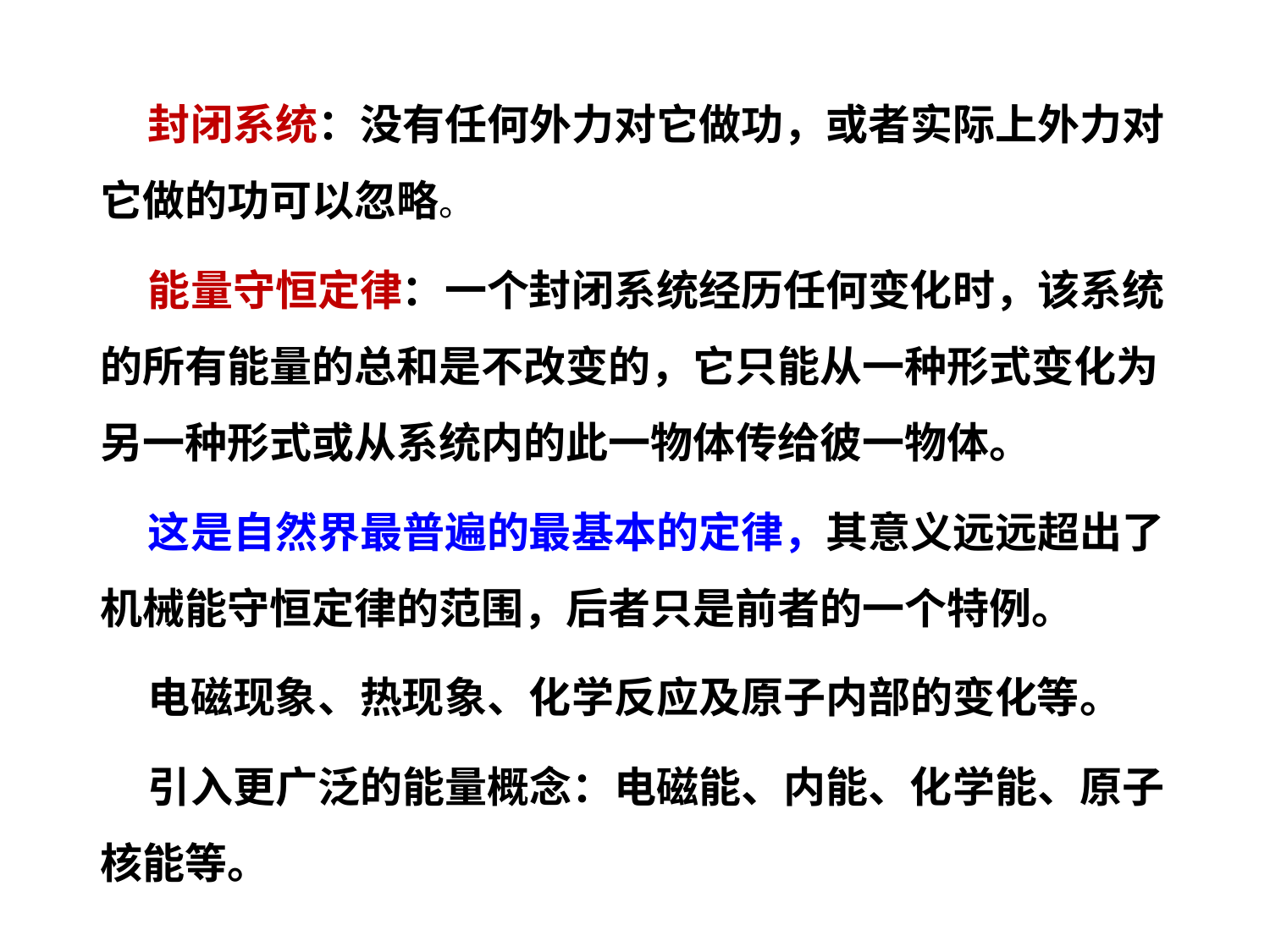

封闭系统：没有任何外力对它做功，或者实际上外力对它做的功可以忽略。
    能量守恒定律：一个封闭系统经历任何变化时，该系统的所有能量的总和是不改变的，它只能从一种形式变化为另一种形式或从系统内的此一物体传给彼一物体。
    这是自然界最普遍的最基本的定律，其意义远远超出了机械能守恒定律的范围，后者只是前者的一个特例。
    电磁现象、热现象、化学反应及原子内部的变化等。
    引入更广泛的能量概念：电磁能、内能、化学能、原子核能等。
40